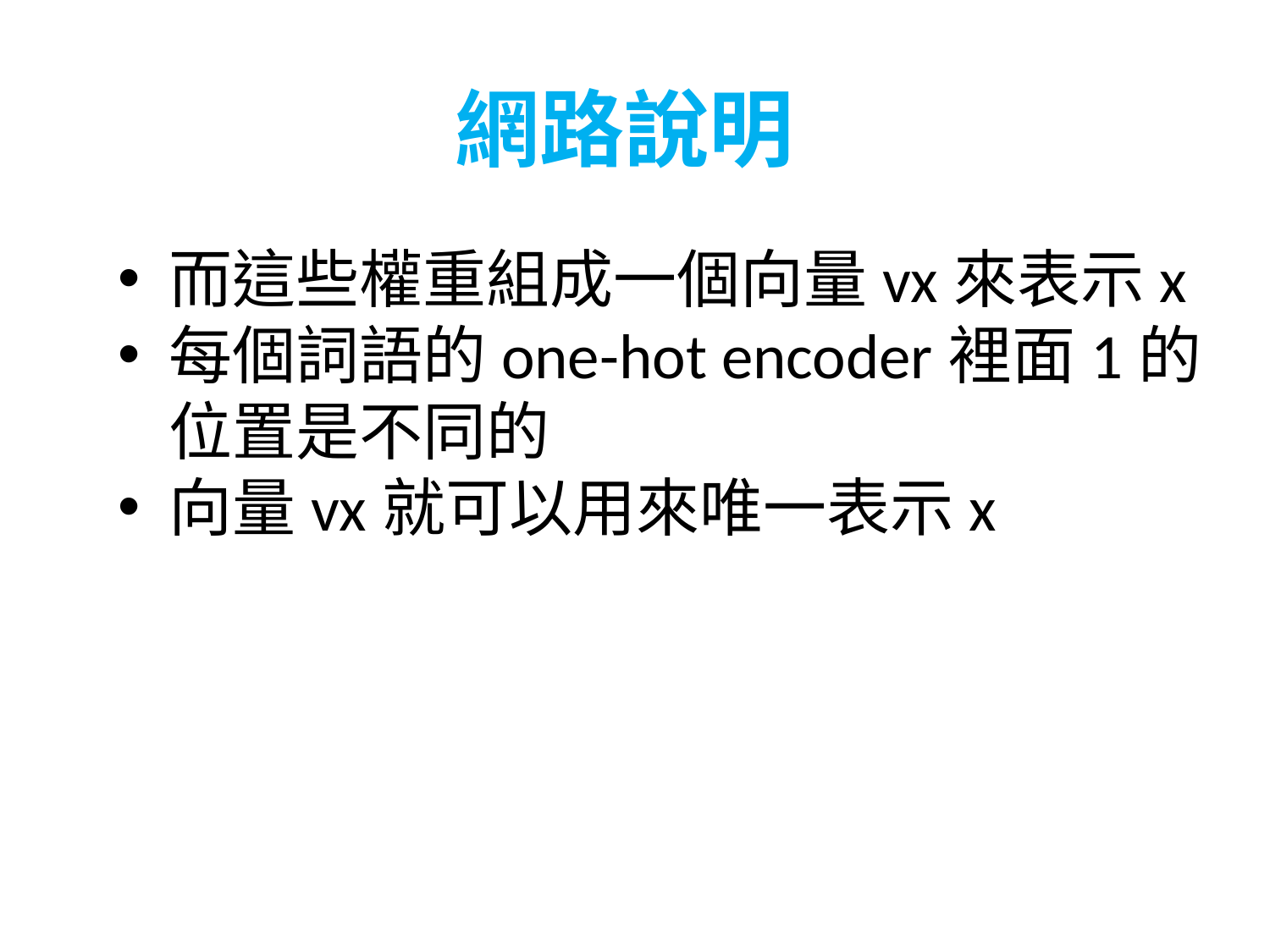

網路說明
而這些權重組成一個向量vx來表示x
每個詞語的one-hot encoder裡面1的位置是不同的
向量vx就可以用來唯一表示x